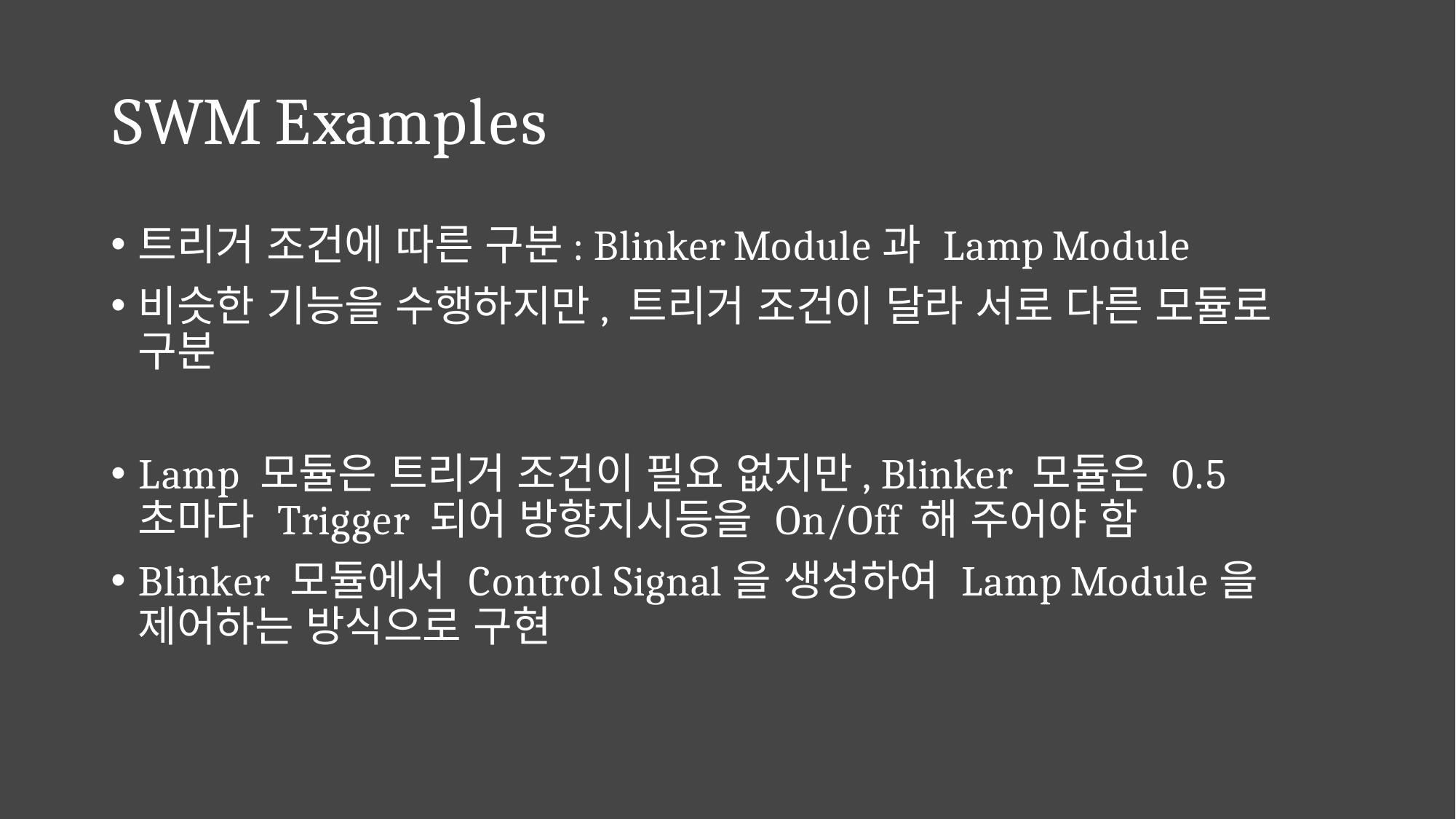

# SWM Examples
트리거 조건에 따른 구분: Blinker Module과 Lamp Module
비슷한 기능을 수행하지만, 트리거 조건이 달라 서로 다른 모듈로 구분

Lamp 모듈은 트리거 조건이 필요 없지만, Blinker 모듈은 0.5초마다 Trigger 되어 방향지시등을 On/Off 해 주어야 함
Blinker 모듈에서 Control Signal을 생성하여 Lamp Module을 제어하는 방식으로 구현